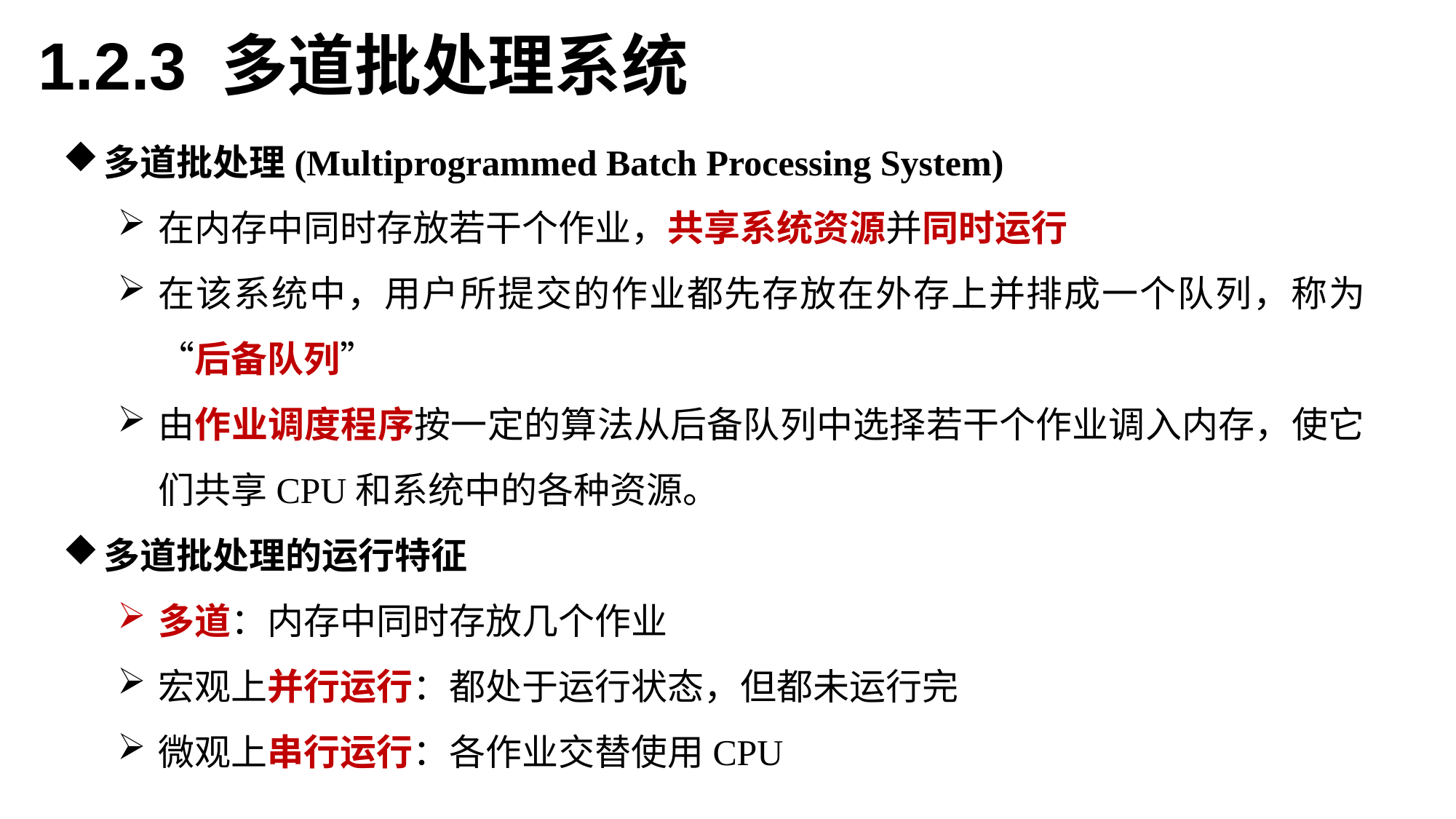

1.2.3 多道批处理系统
多道批处理(Multiprogrammed Batch Processing System)
在内存中同时存放若干个作业，共享系统资源并同时运行
在该系统中，用户所提交的作业都先存放在外存上并排成一个队列，称为“后备队列”
由作业调度程序按一定的算法从后备队列中选择若干个作业调入内存，使它们共享CPU和系统中的各种资源。
多道批处理的运行特征
多道：内存中同时存放几个作业
宏观上并行运行：都处于运行状态，但都未运行完
微观上串行运行：各作业交替使用CPU